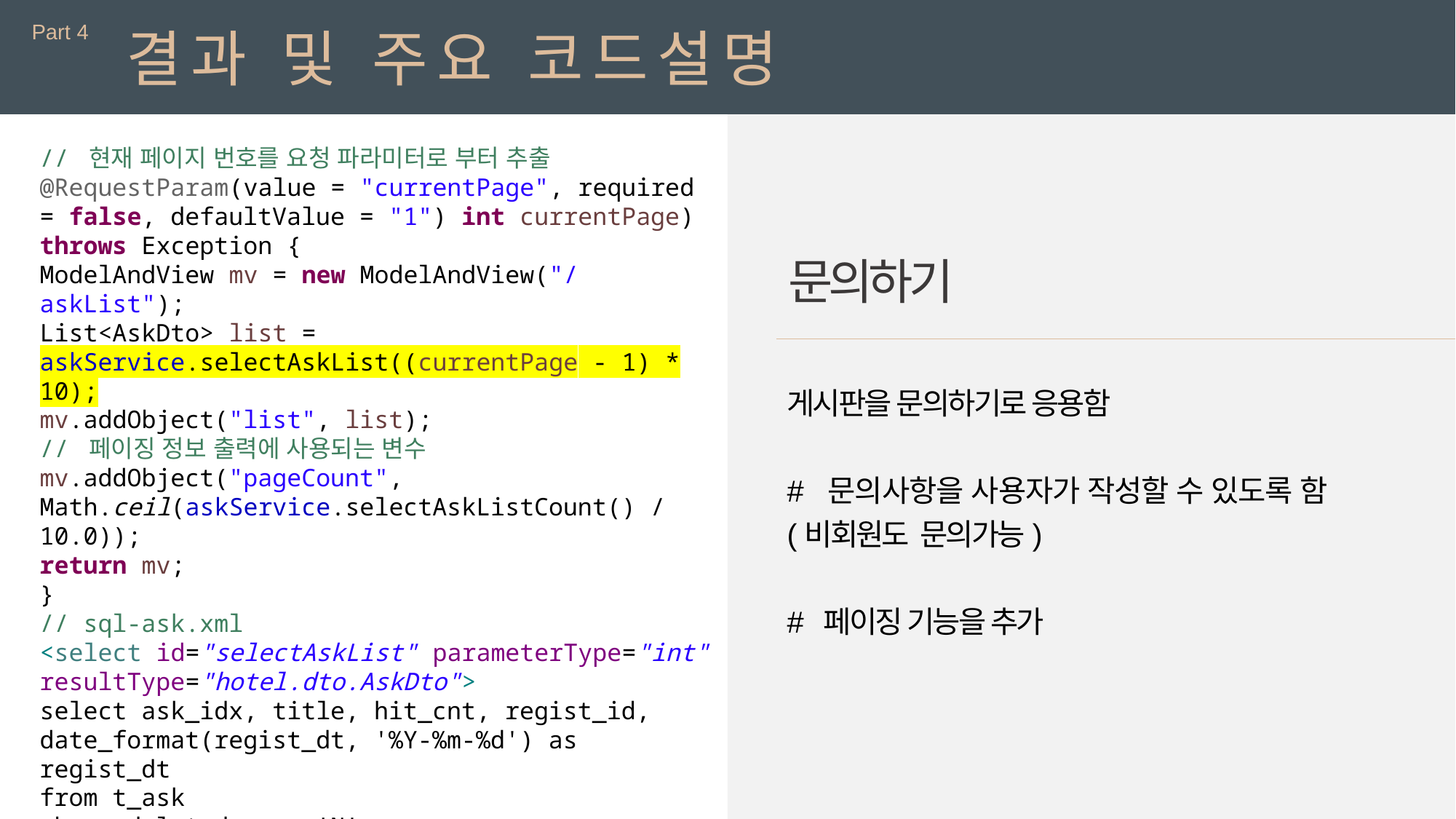

Part 4
결과 및 주요 코드설명

// 현재 페이지 번호를 요청 파라미터로 부터 추출
@RequestParam(value = "currentPage", required = false, defaultValue = "1") int currentPage) throws Exception {
ModelAndView mv = new ModelAndView("/askList");
List<AskDto> list = askService.selectAskList((currentPage - 1) * 10);
mv.addObject("list", list);
// 페이징 정보 출력에 사용되는 변수
mv.addObject("pageCount", Math.ceil(askService.selectAskListCount() / 10.0));
return mv;
}
// sql-ask.xml
<select id="selectAskList" parameterType="int" resultType="hotel.dto.AskDto">
select ask_idx, title, hit_cnt, regist_id,
date_format(regist_dt, '%Y-%m-%d') as regist_dt
from t_ask
where deleted_yn = 'N'
order by ask_idx desc
limit #{offset}, 10
</select>
문의하기
게시판을 문의하기로 응용함

#  문의사항을 사용자가 작성할 수 있도록 함 (비회원도  문의가능)

#  페이징 기능을 추가